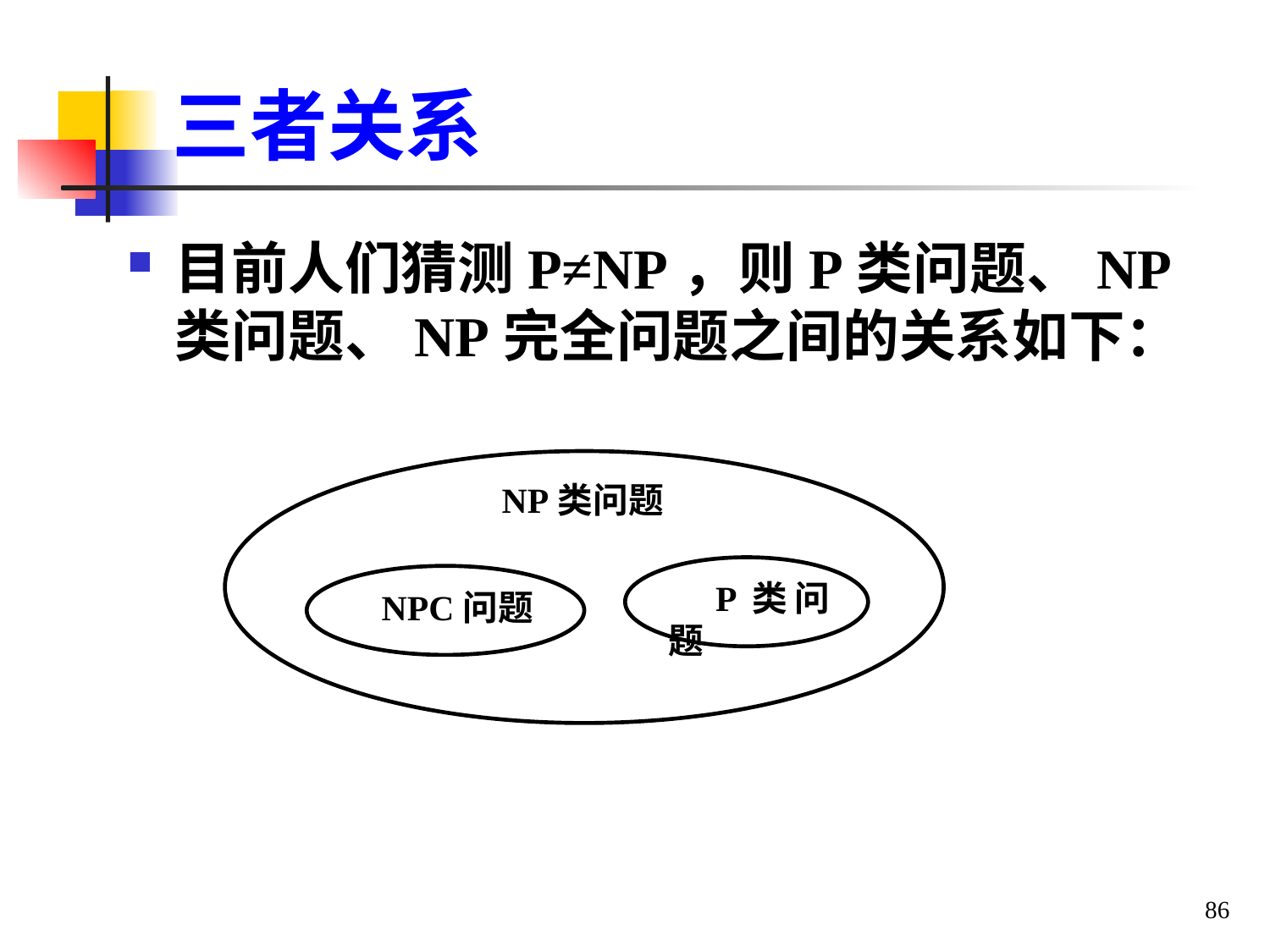

# 三者关系
目前人们猜测P≠NP，则P类问题、NP类问题、NP完全问题之间的关系如下：

NP类问题
   P类问题
   NPC问题
86